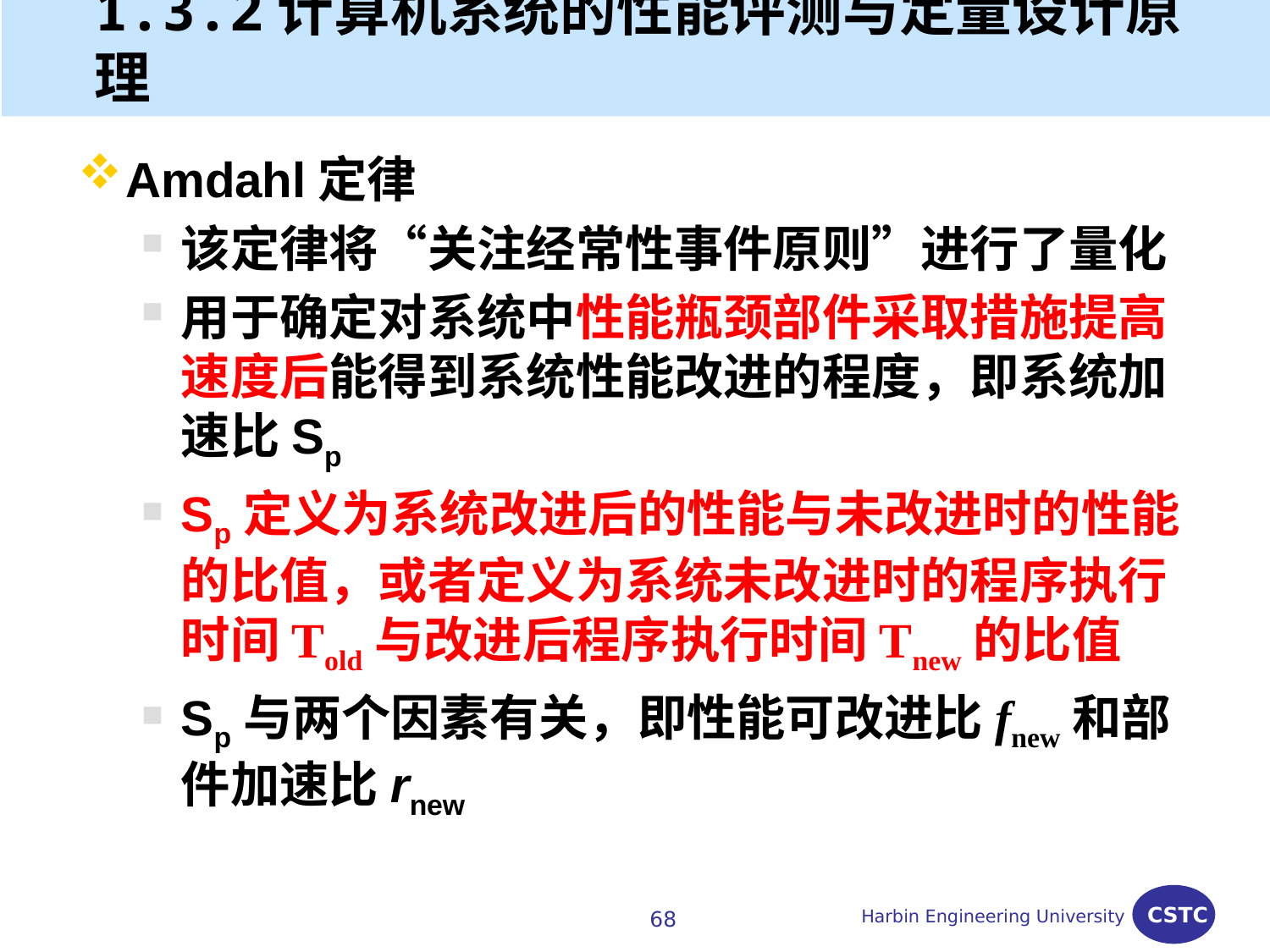

# 1.3.2计算机系统的性能评测与定量设计原理
Amdahl定律
该定律将“关注经常性事件原则”进行了量化
用于确定对系统中性能瓶颈部件采取措施提高速度后能得到系统性能改进的程度，即系统加速比Sp
Sp定义为系统改进后的性能与未改进时的性能的比值，或者定义为系统未改进时的程序执行时间Told与改进后程序执行时间Tnew的比值
Sp与两个因素有关，即性能可改进比fnew和部件加速比rnew

68
Harbin Engineering University